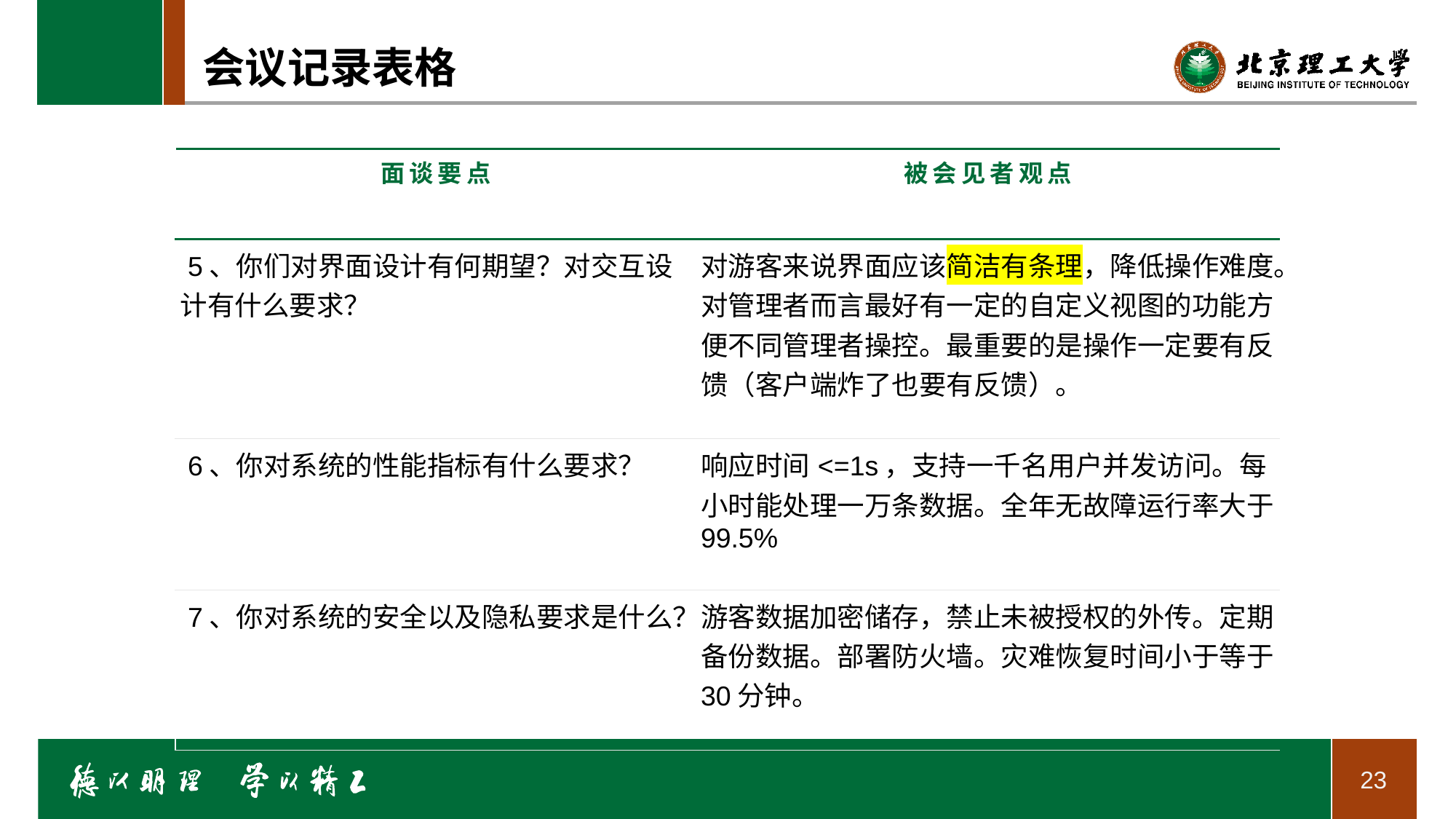

# 会议记录表格
| 面谈要点 | 被会见者观点 |
| --- | --- |
| 5、你们对界面设计有何期望？对交互设计有什么要求？ | 对游客来说界面应该简洁有条理，降低操作难度。对管理者而言最好有一定的自定义视图的功能方便不同管理者操控。最重要的是操作一定要有反馈（客户端炸了也要有反馈）。 |
| 6、你对系统的性能指标有什么要求？ | 响应时间<=1s，支持一千名用户并发访问。每小时能处理一万条数据。全年无故障运行率大于99.5% |
| 7、你对系统的安全以及隐私要求是什么？ | 游客数据加密储存，禁止未被授权的外传。定期备份数据。部署防火墙。灾难恢复时间小于等于30分钟。 |